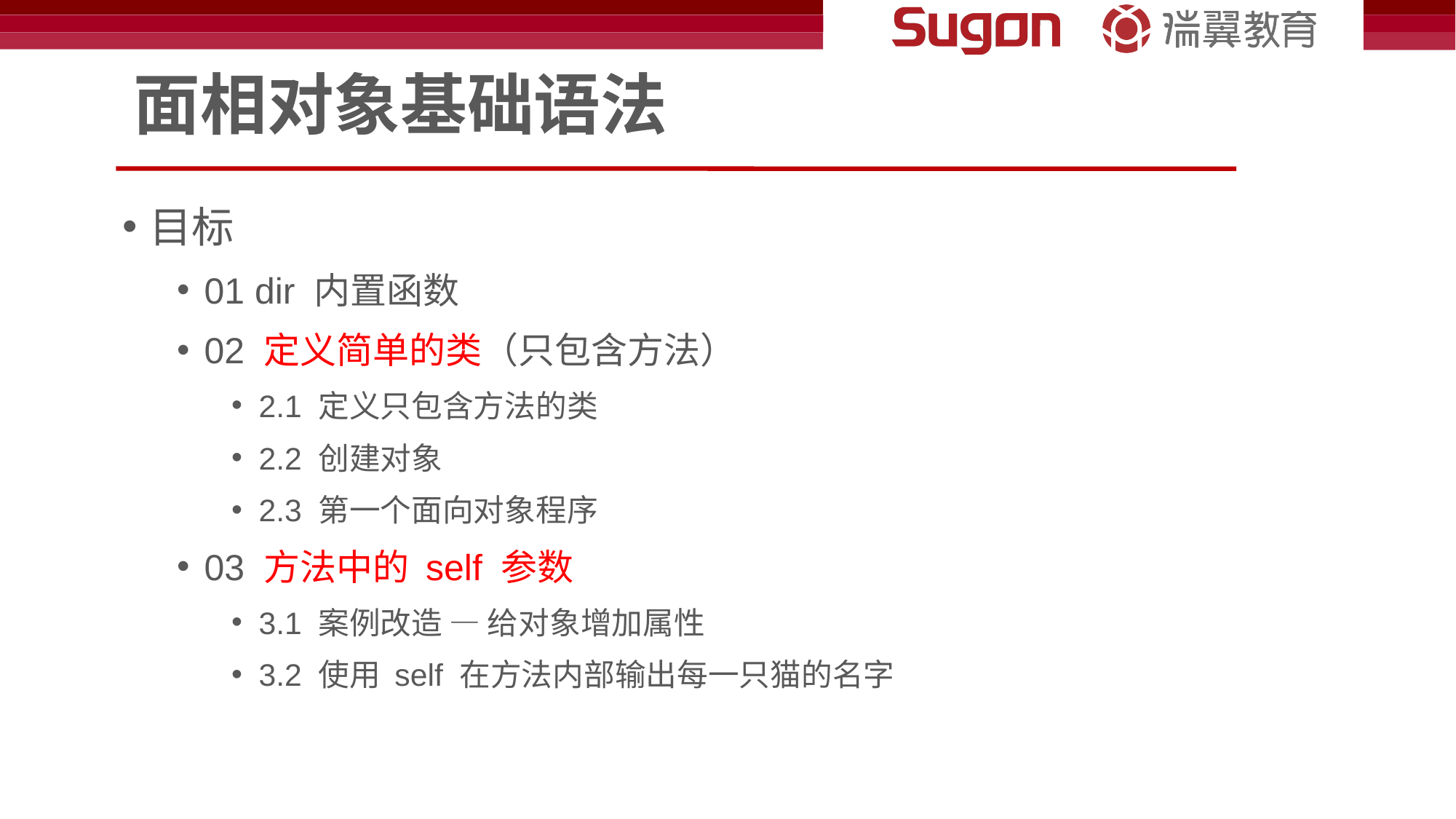

# 面相对象基础语法
目标
01 dir 内置函数
02 定义简单的类（只包含方法）
2.1 定义只包含方法的类
2.2 创建对象
2.3 第一个面向对象程序
03 方法中的 self 参数
3.1 案例改造 — 给对象增加属性
3.2 使用 self 在方法内部输出每一只猫的名字